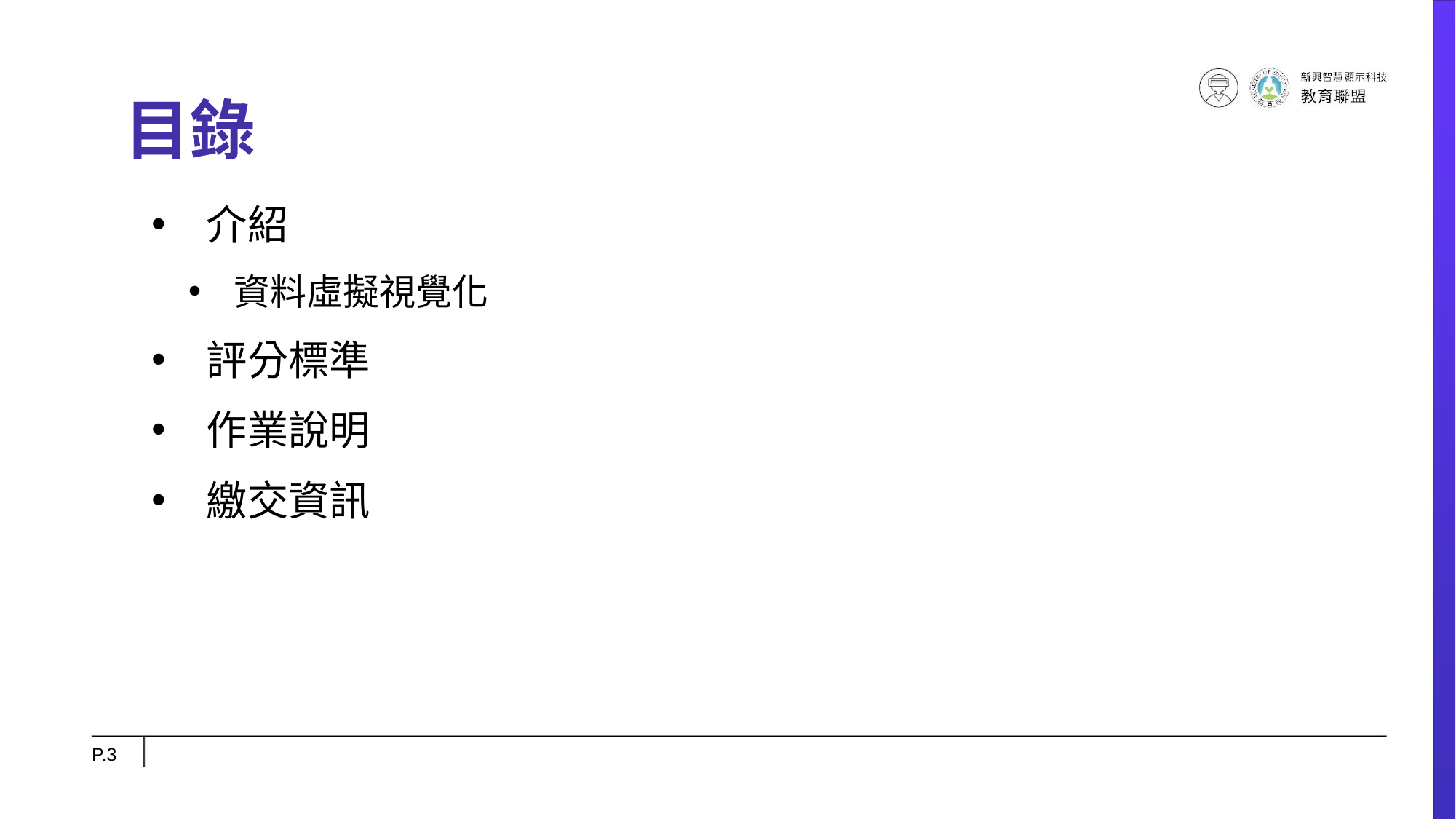

# 目錄
介紹
資料虛擬視覺化
評分標準
作業說明
繳交資訊
P.3